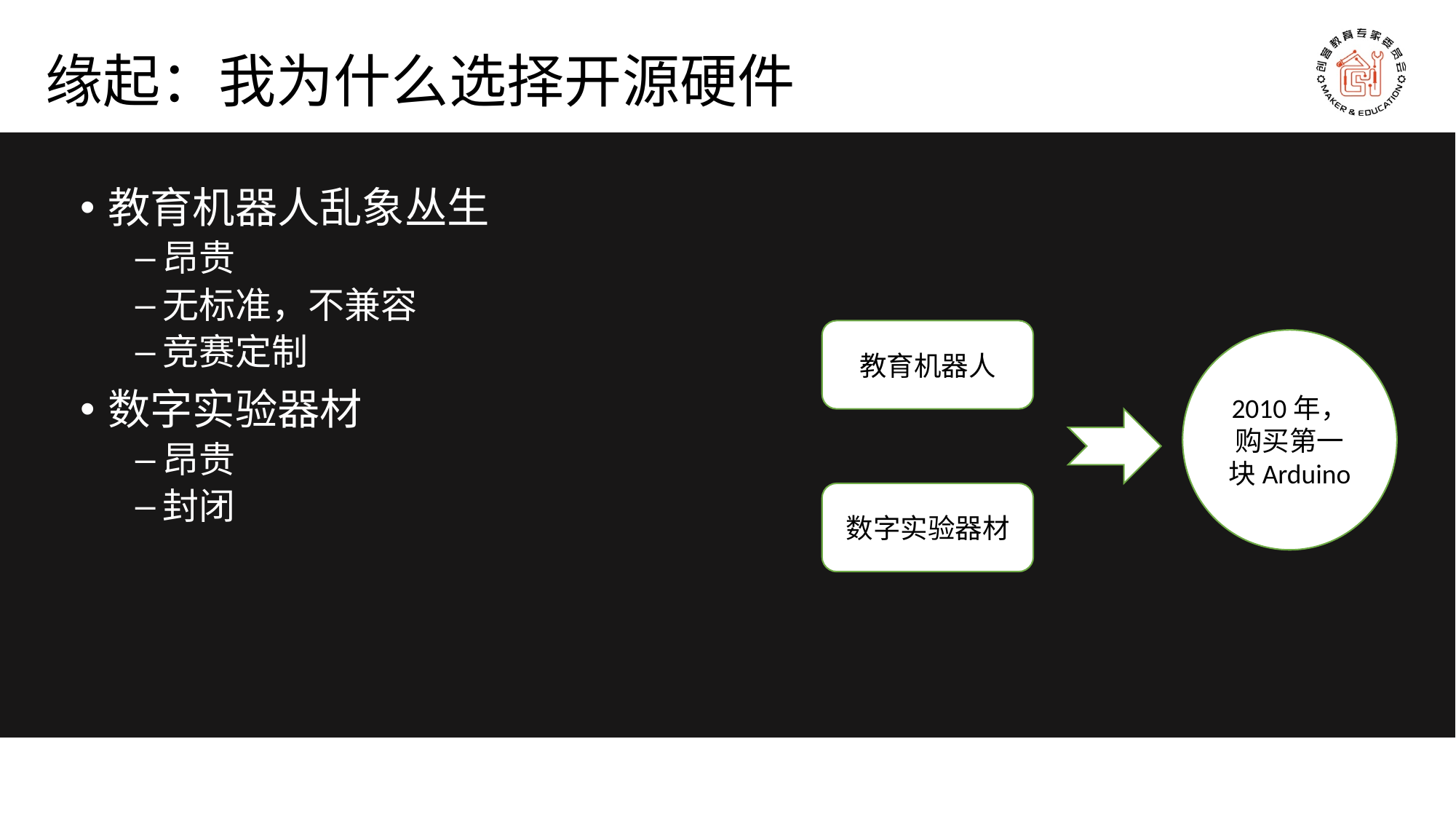

# 缘起：我为什么选择开源硬件
教育机器人乱象丛生
昂贵
无标准，不兼容
竞赛定制
数字实验器材
昂贵
封闭

教育机器人
2010年，购买第一块Arduino

数字实验器材